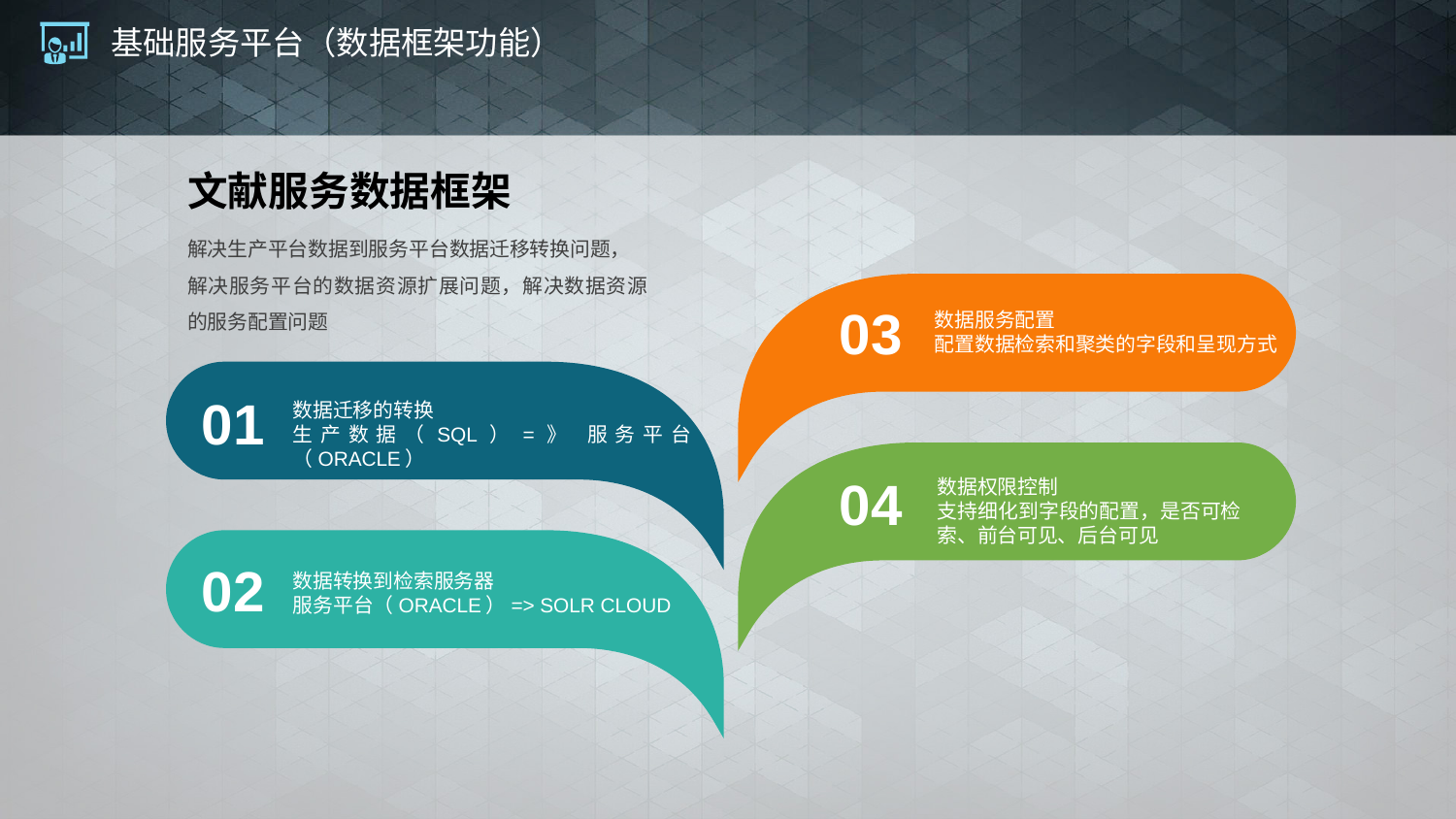

# 基础服务平台（数据框架功能）

文献服务数据框架
解决生产平台数据到服务平台数据迁移转换问题，
解决服务平台的数据资源扩展问题，解决数据资源的服务配置问题

03
数据服务配置
配置数据检索和聚类的字段和呈现方式

01
数据迁移的转换
生产数据（SQL）=》 服务平台（ORACLE）

04
数据权限控制
支持细化到字段的配置，是否可检索、前台可见、后台可见

02
数据转换到检索服务器
服务平台（ORACLE）=> SOLR CLOUD